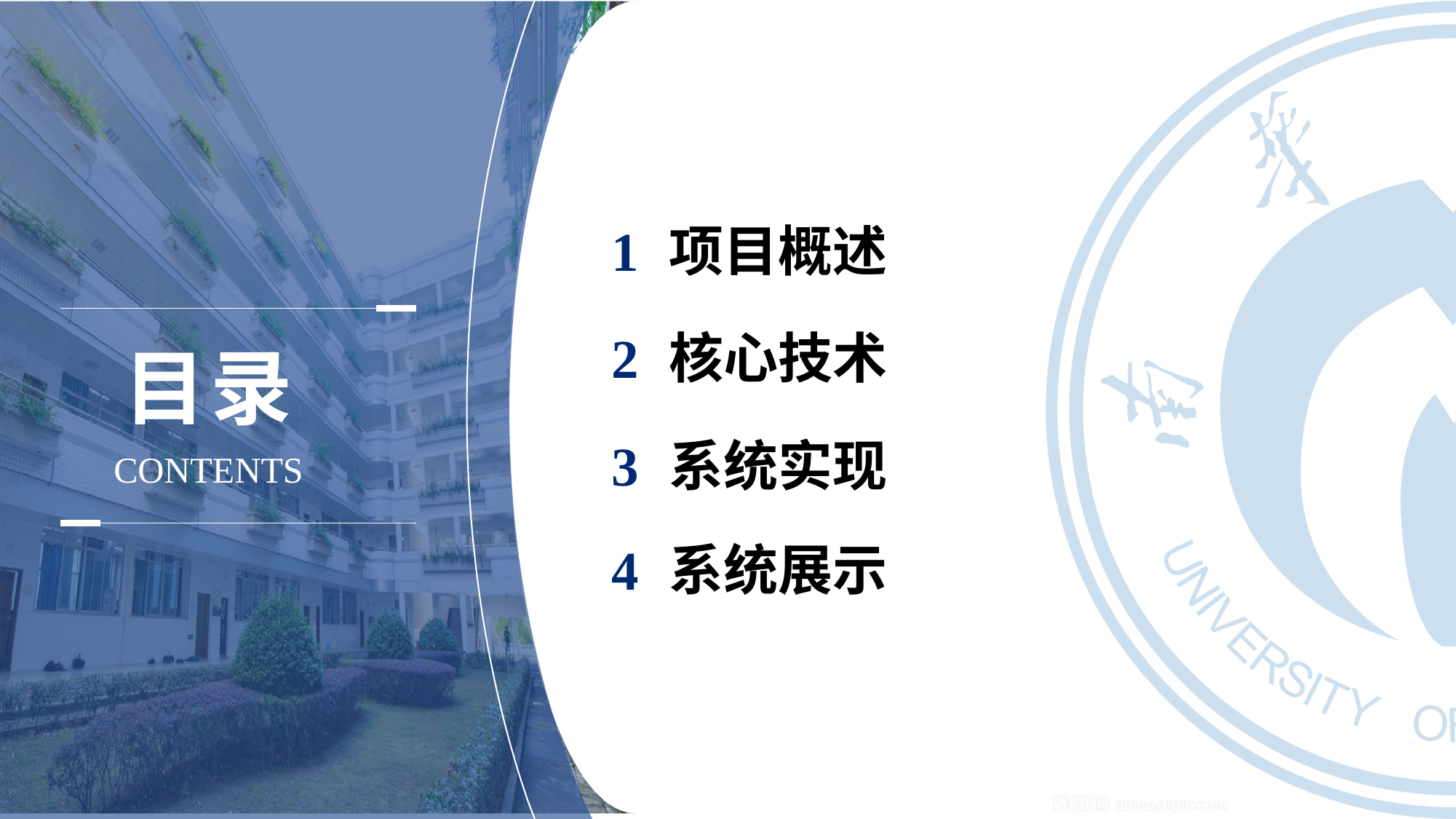

1 项目概述
2 核心技术
3 系统实现
4 系统展示
目录
CONTENTS